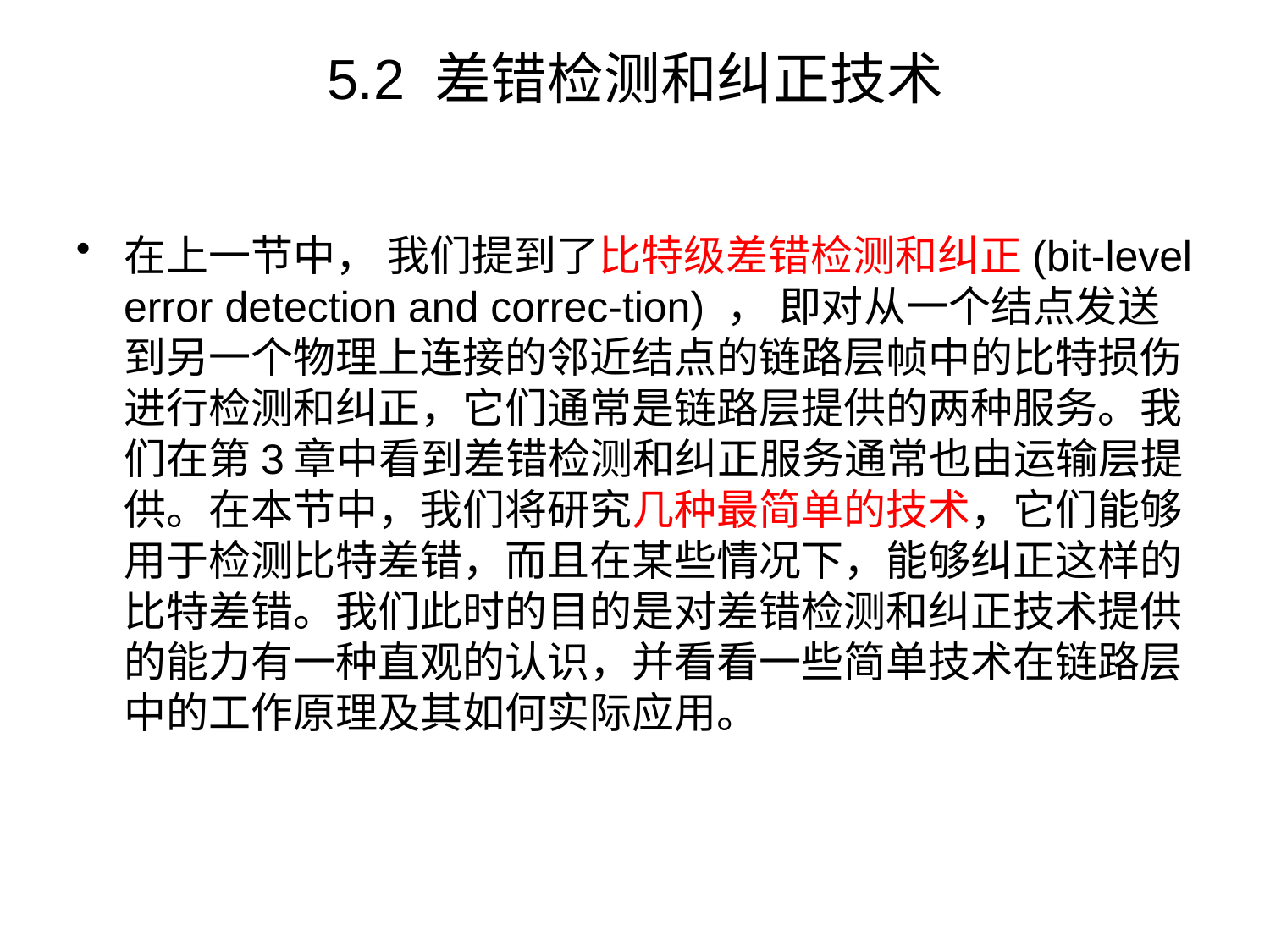

# 5.2 差错检测和纠正技术
在上一节中， 我们提到了比特级差错检测和纠正(bit-level error detection and correc-tion) ， 即对从一个结点发送到另一个物理上连接的邻近结点的链路层帧中的比特损伤进行检测和纠正，它们通常是链路层提供的两种服务。我们在第3章中看到差错检测和纠正服务通常也由运输层提供。在本节中，我们将研究几种最简单的技术，它们能够用于检测比特差错，而且在某些情况下，能够纠正这样的比特差错。我们此时的目的是对差错检测和纠正技术提供的能力有一种直观的认识，并看看一些简单技术在链路层中的工作原理及其如何实际应用。